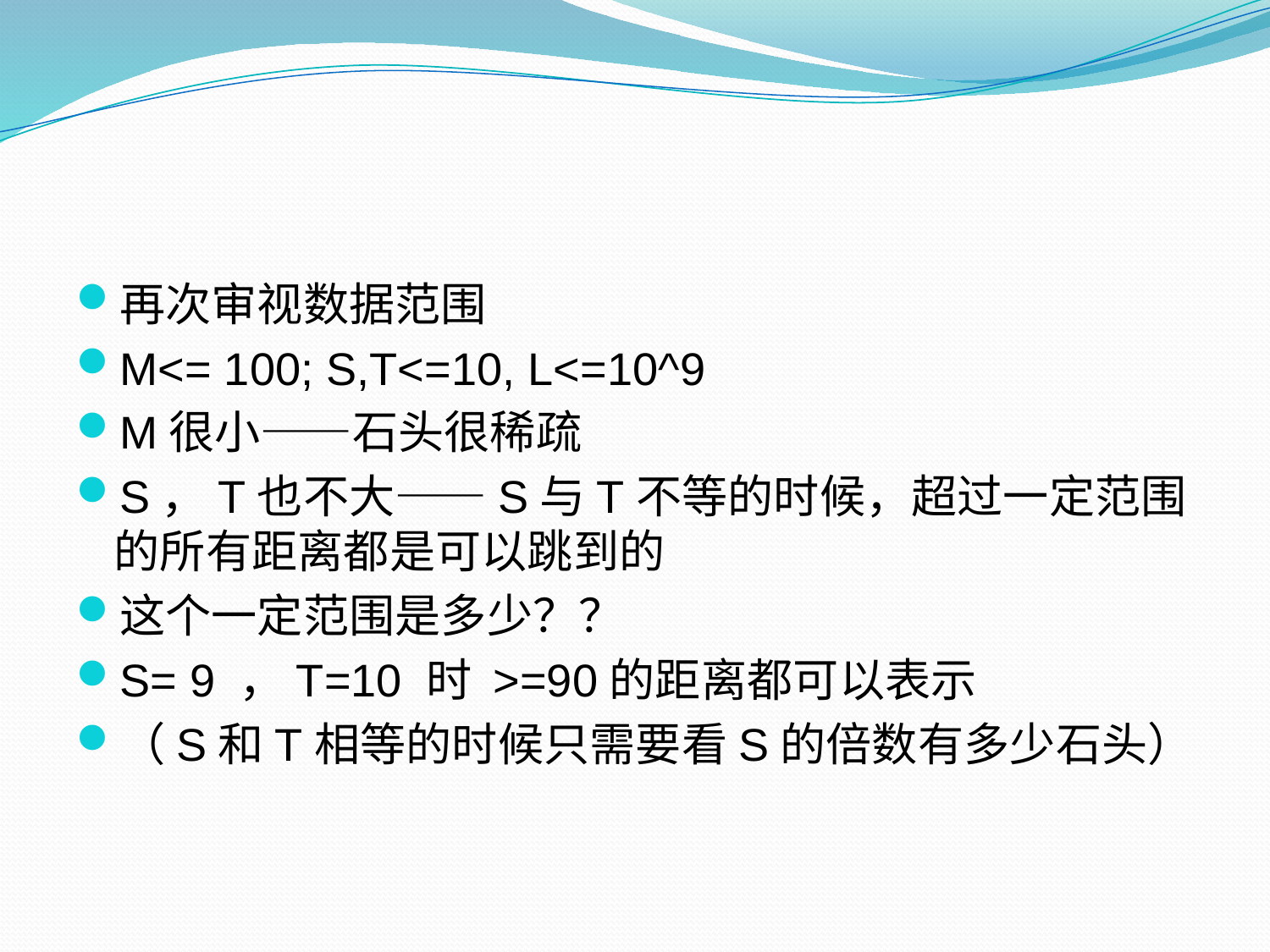

#
再次审视数据范围
M<= 100; S,T<=10, L<=10^9
M很小——石头很稀疏
S，T也不大——S与T不等的时候，超过一定范围的所有距离都是可以跳到的
这个一定范围是多少？？
S= 9 ，T=10 时 >=90的距离都可以表示
（S和T相等的时候只需要看S的倍数有多少石头）